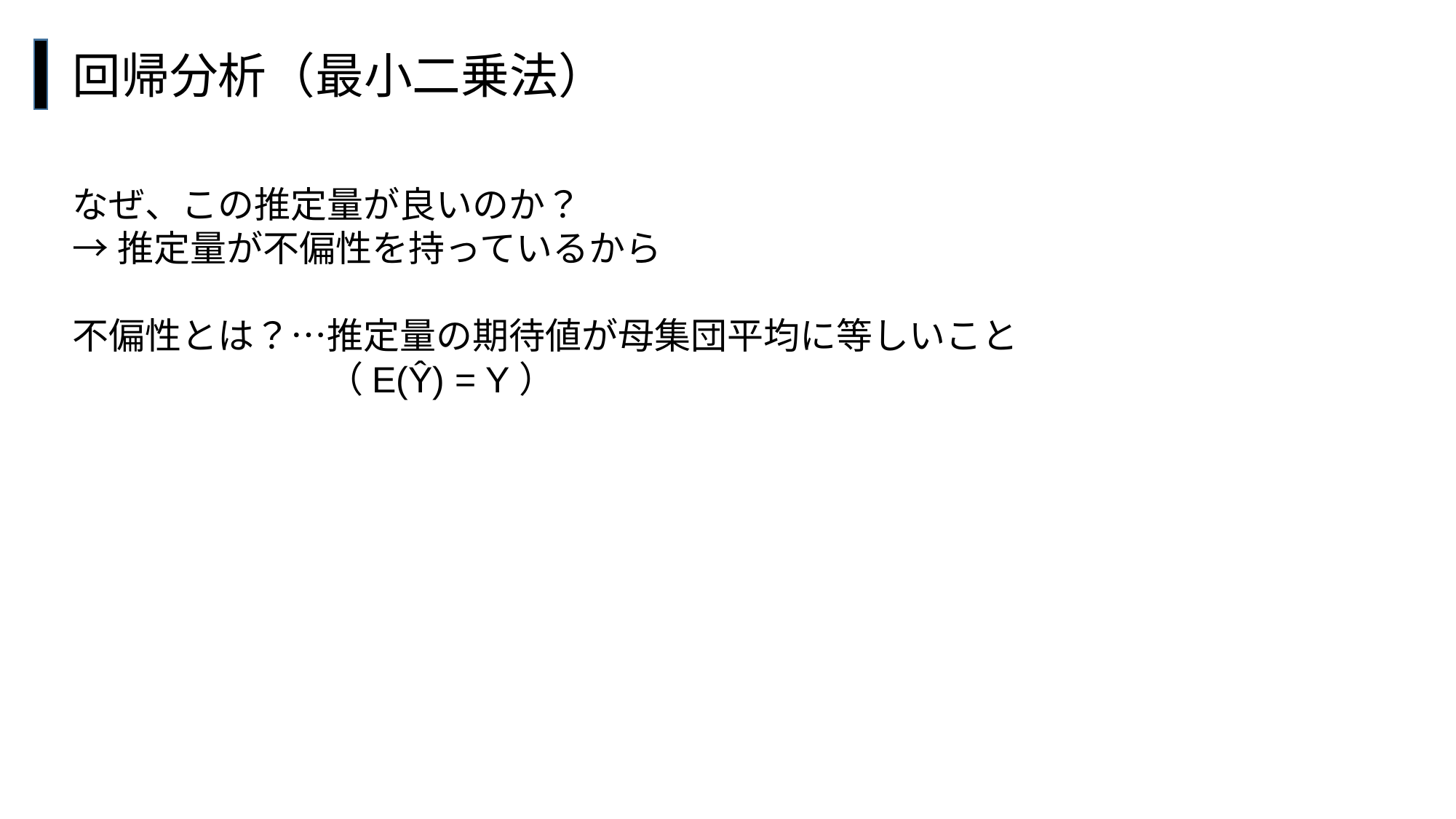

回帰分析（最小二乗法）

なぜ、この推定量が良いのか？
→推定量が不偏性を持っているから

不偏性とは？…推定量の期待値が母集団平均に等しいこと
　　　　　　　（E(Ŷ) = Y）

#
セレクション・バイアス